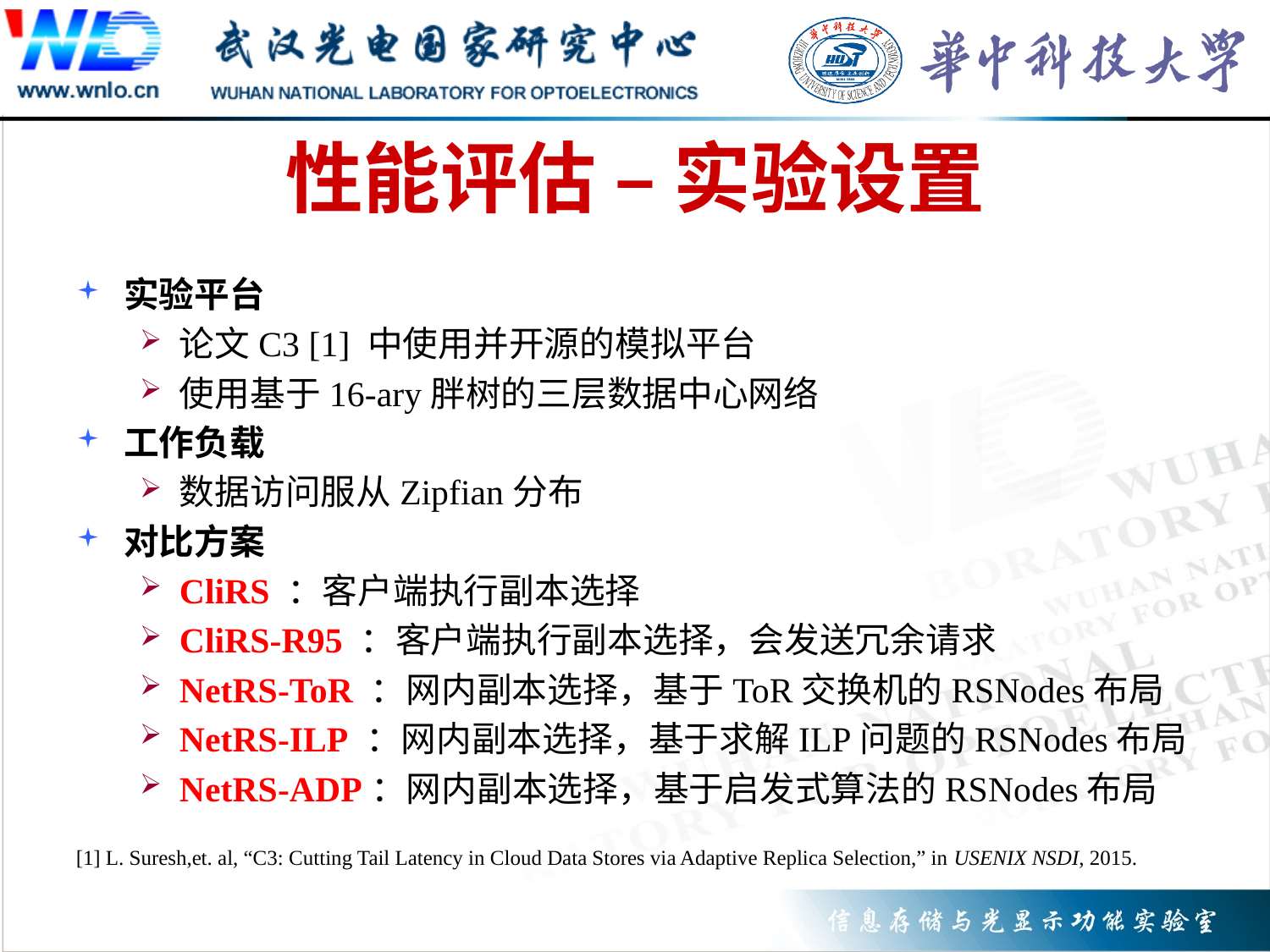

# 性能评估 – 实验设置
实验平台
论文C3 [1] 中使用并开源的模拟平台
使用基于16-ary胖树的三层数据中心网络
工作负载
数据访问服从Zipfian分布
对比方案
CliRS ：客户端执行副本选择
CliRS-R95 ：客户端执行副本选择，会发送冗余请求
NetRS-ToR ：网内副本选择，基于ToR交换机的RSNodes布局
NetRS-ILP ：网内副本选择，基于求解ILP问题的RSNodes布局
NetRS-ADP：网内副本选择，基于启发式算法的RSNodes布局
[1] L. Suresh,et. al, “C3: Cutting Tail Latency in Cloud Data Stores via Adaptive Replica Selection,” in USENIX NSDI, 2015.